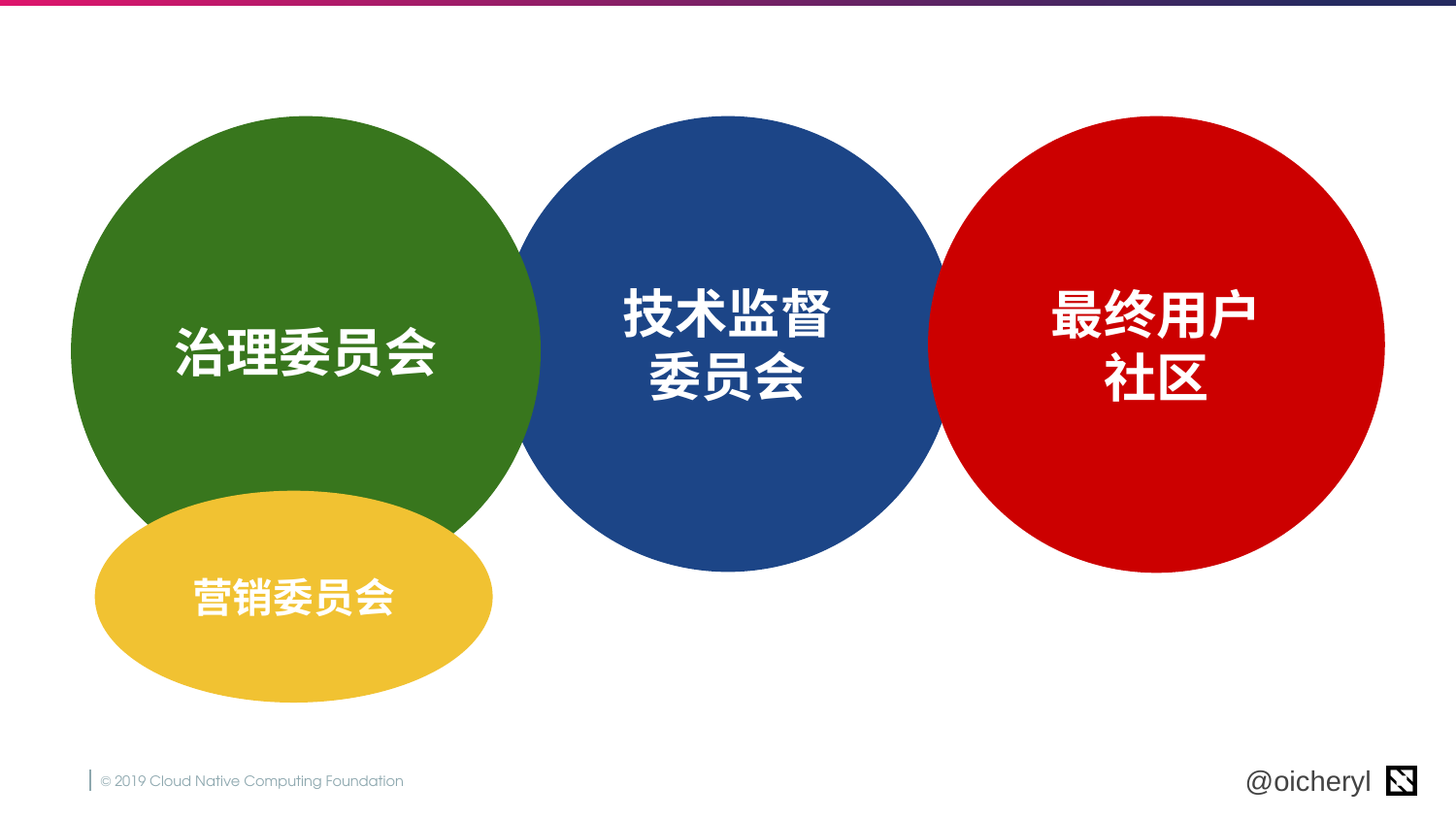

治理委员会

技术监督
委员会

最终用户
社区

营销委员会
6